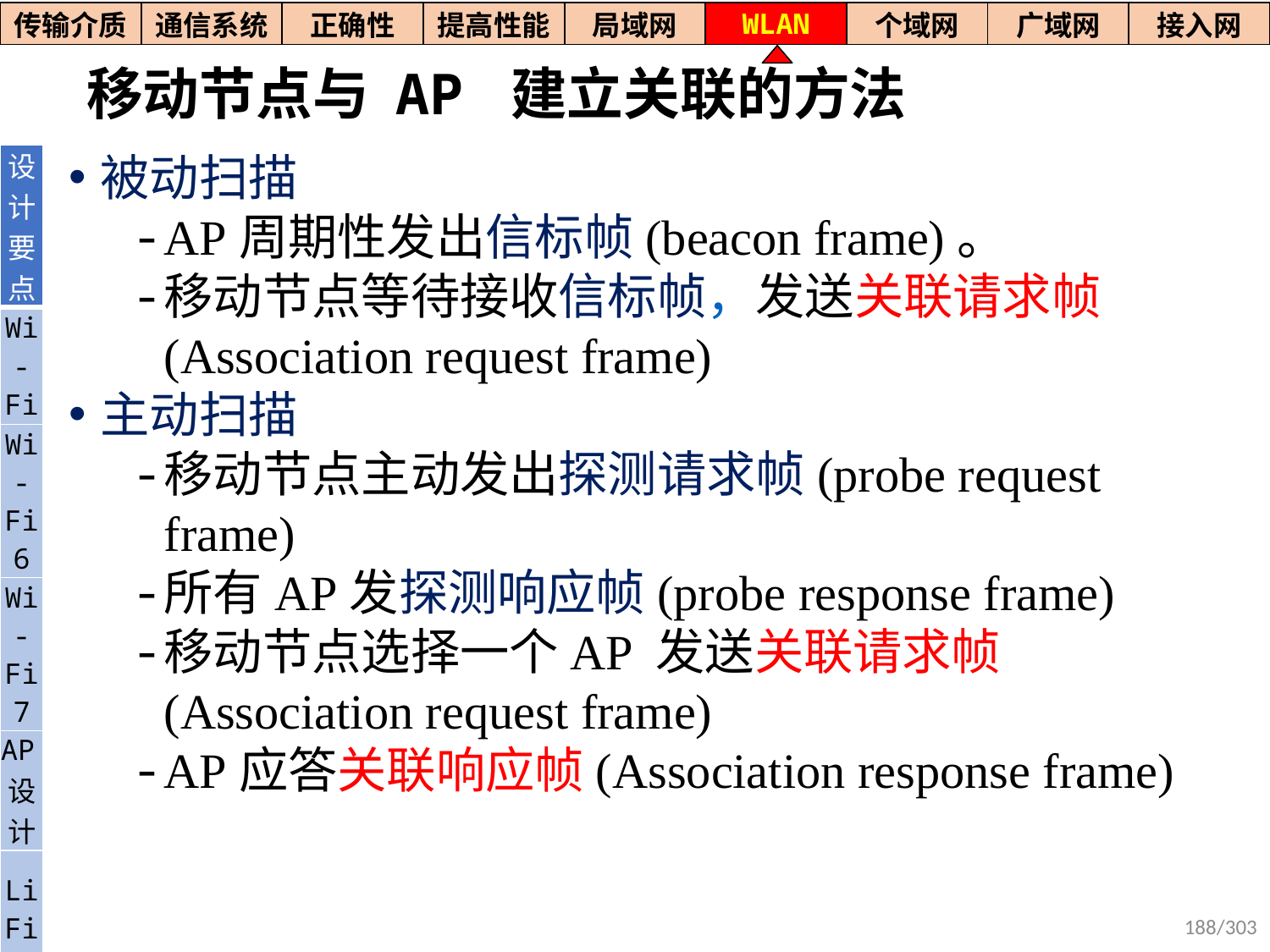

| 传输介质 | 通信系统 | 正确性 | 提高性能 | 局域网 | WLAN | 个域网 | 广域网 | 接入网 |
| --- | --- | --- | --- | --- | --- | --- | --- | --- |

# 移动节点与 AP 建立关联的方法
被动扫描
AP周期性发出信标帧(beacon frame)。
移动节点等待接收信标帧，发送关联请求帧(Association request frame)
主动扫描
移动节点主动发出探测请求帧(probe request frame)
所有AP发探测响应帧(probe response frame)
移动节点选择一个AP 发送关联请求帧(Association request frame)
AP应答关联响应帧(Association response frame)

| 设计要点 |
| --- |
| Wi- Fi |
| Wi-Fi6 |
| Wi-Fi7 |
| AP设计 |
| Li Fi |

188/303